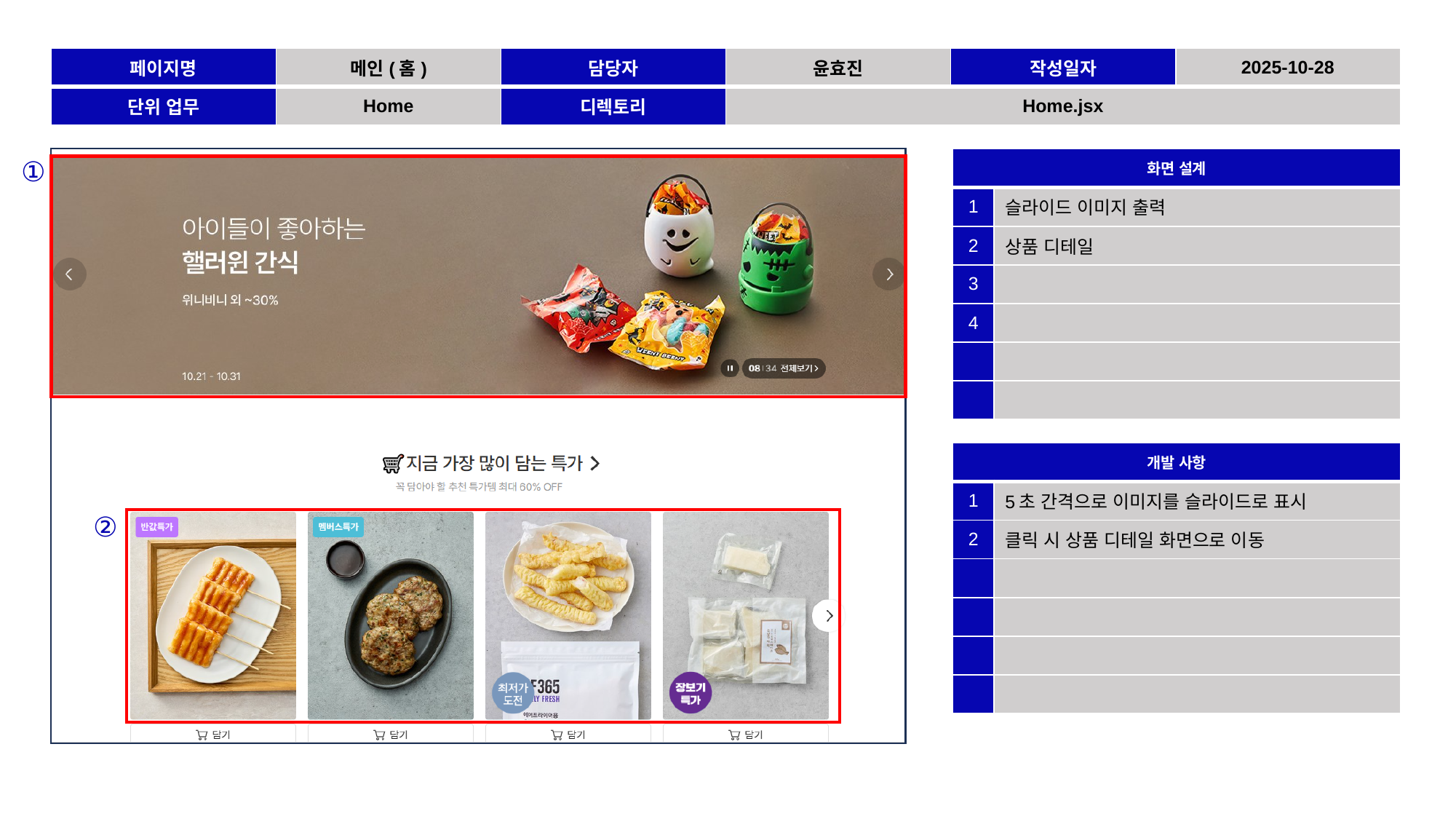

| 페이지명 | 메인(홈) | 담당자 | 윤효진 | 작성일자 | 2025-10-28 |
| --- | --- | --- | --- | --- | --- |
| 단위 업무 | Home | 디렉토리 | Home.jsx |  |  |
①
| 화면 설계 |  |
| --- | --- |
| 1 | 슬라이드 이미지 출력 |
| 2 | 상품 디테일 |
| 3 |  |
| 4 |  |
|  |  |
|  |  |

| 개발 사항 |  |
| --- | --- |
| 1 | 5초 간격으로 이미지를 슬라이드로 표시 |
| 2 | 클릭 시 상품 디테일 화면으로 이동 |
|  |  |
|  |  |
|  |  |
|  |  |
②